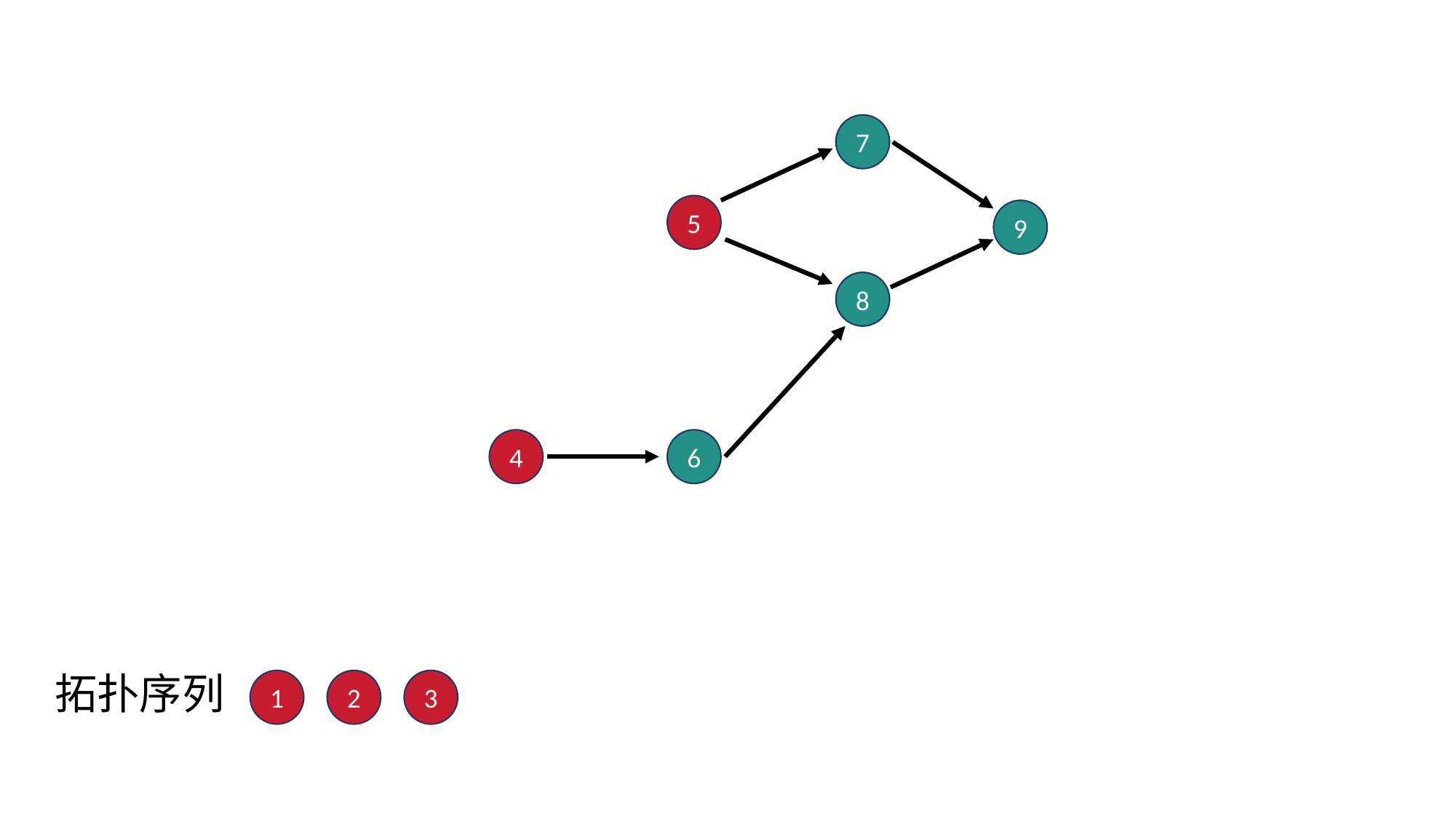

7
5
9
8
4
6
拓扑序列
1
2
3